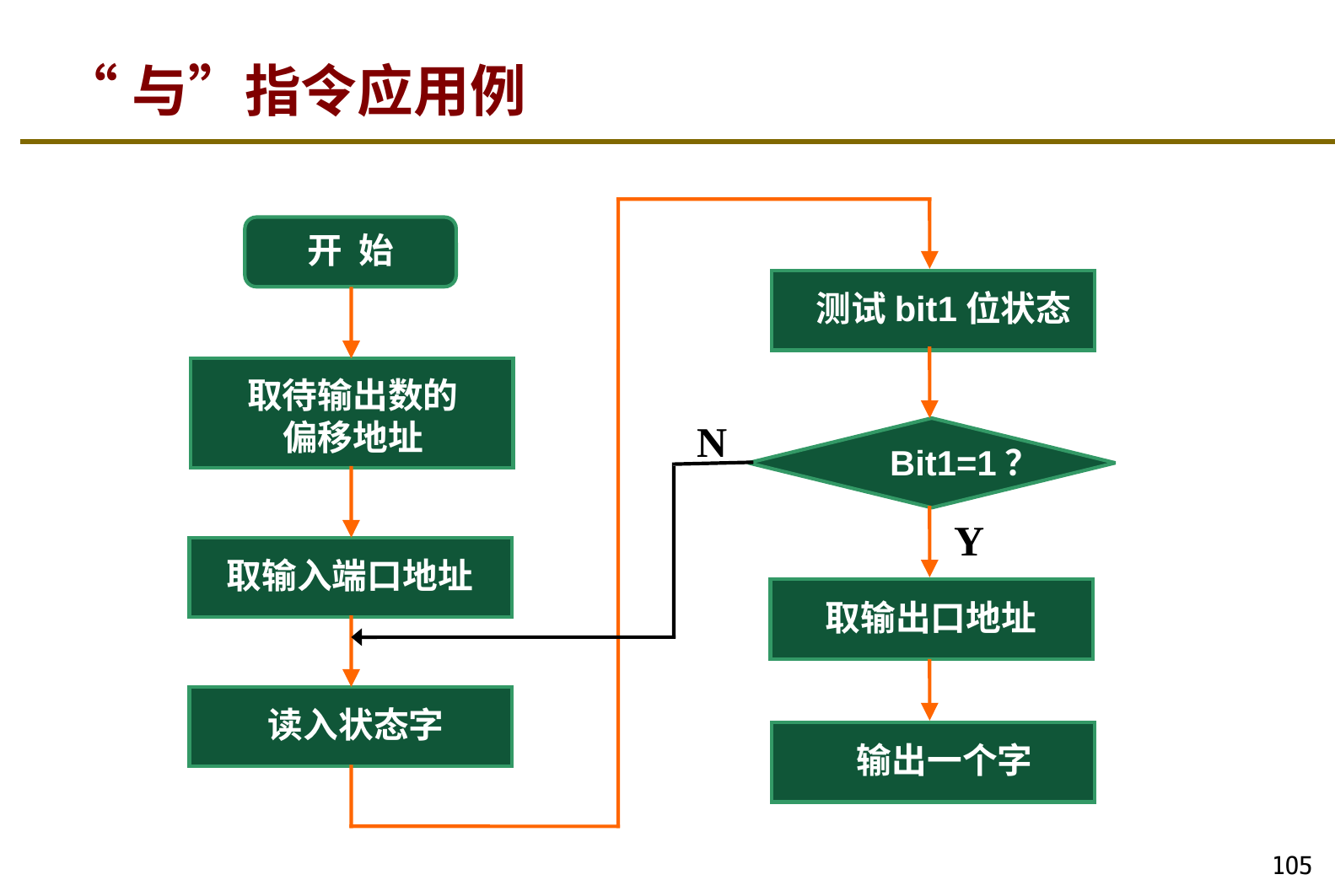

# “与”指令应用例

开  始

测试bit1位状态

取待输出数的
偏移地址
N

Bit1=1？

Y

取输入端口地址

取输出口地址

读入状态字

  输出一个字

105